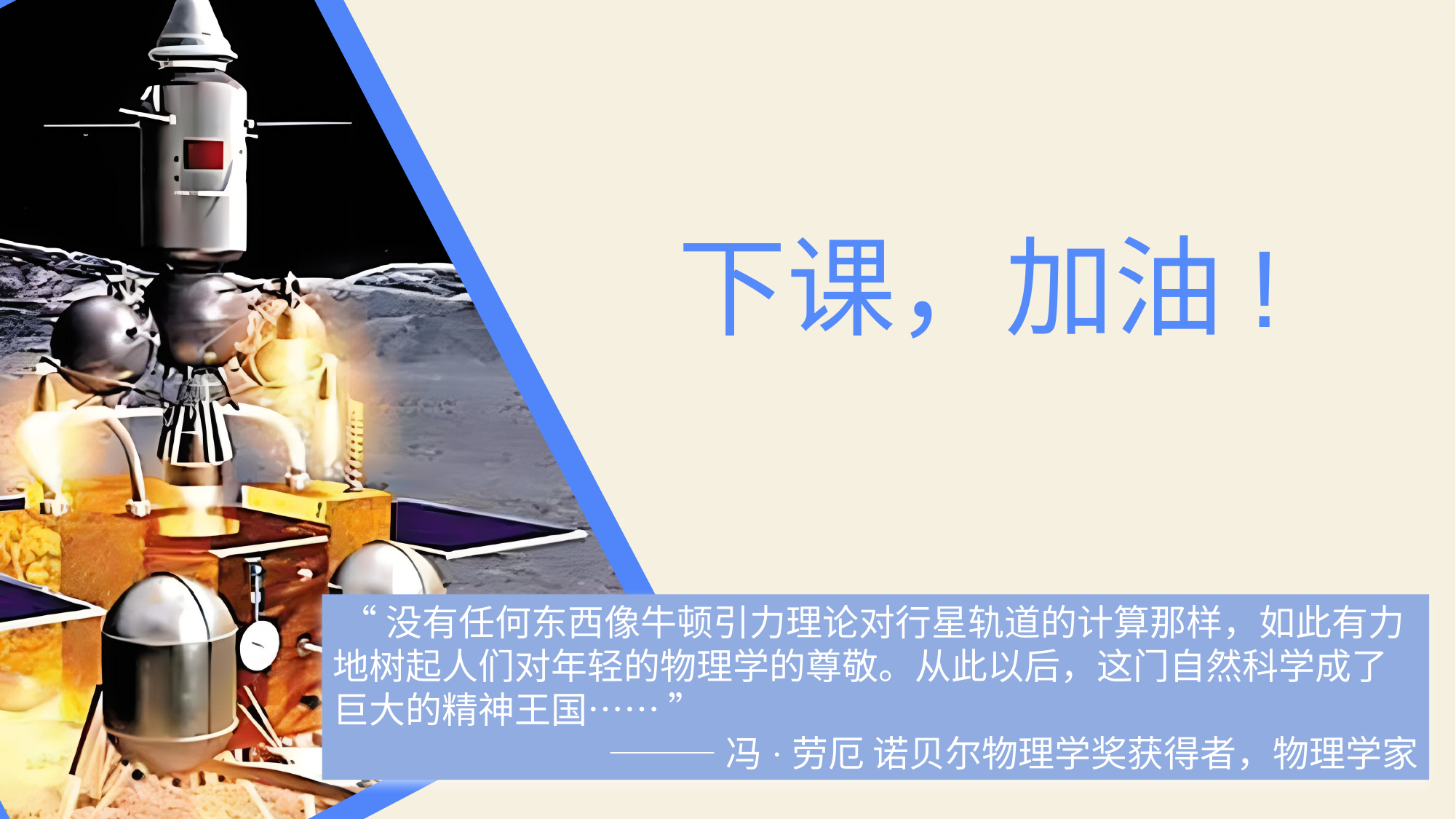

下课，加油!
 “没有任何东西像牛顿引力理论对行星轨道的计算那样，如此有力地树起人们对年轻的物理学的尊敬。从此以后，这门自然科学成了巨大的精神王国…… ”
———冯·劳厄 诺贝尔物理学奖获得者，物理学家